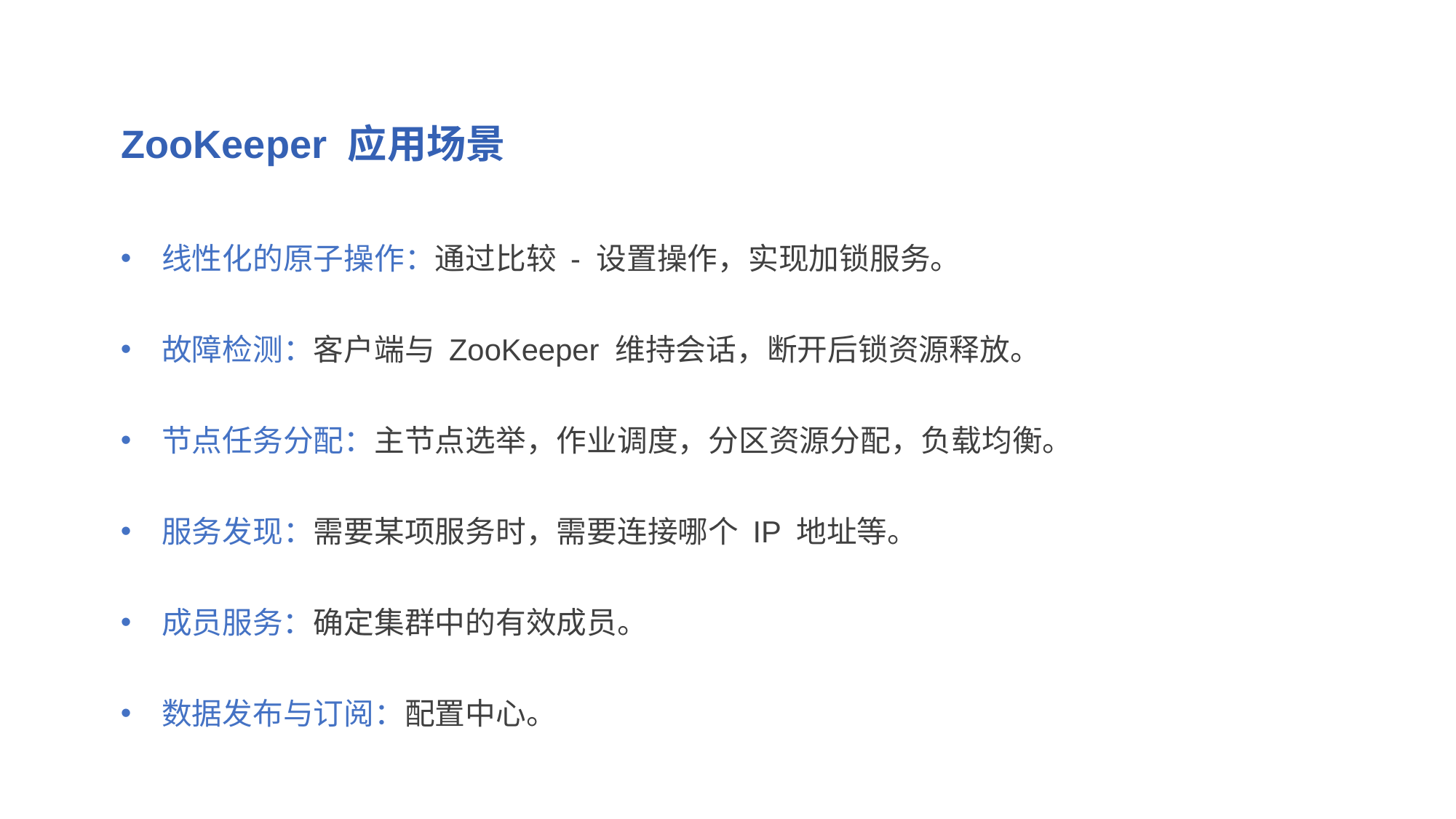

ZooKeeper 应用场景
线性化的原子操作：通过比较 - 设置操作，实现加锁服务。
故障检测：客户端与 ZooKeeper 维持会话，断开后锁资源释放。
节点任务分配：主节点选举，作业调度，分区资源分配，负载均衡。
服务发现：需要某项服务时，需要连接哪个 IP 地址等。
成员服务：确定集群中的有效成员。
数据发布与订阅：配置中心。